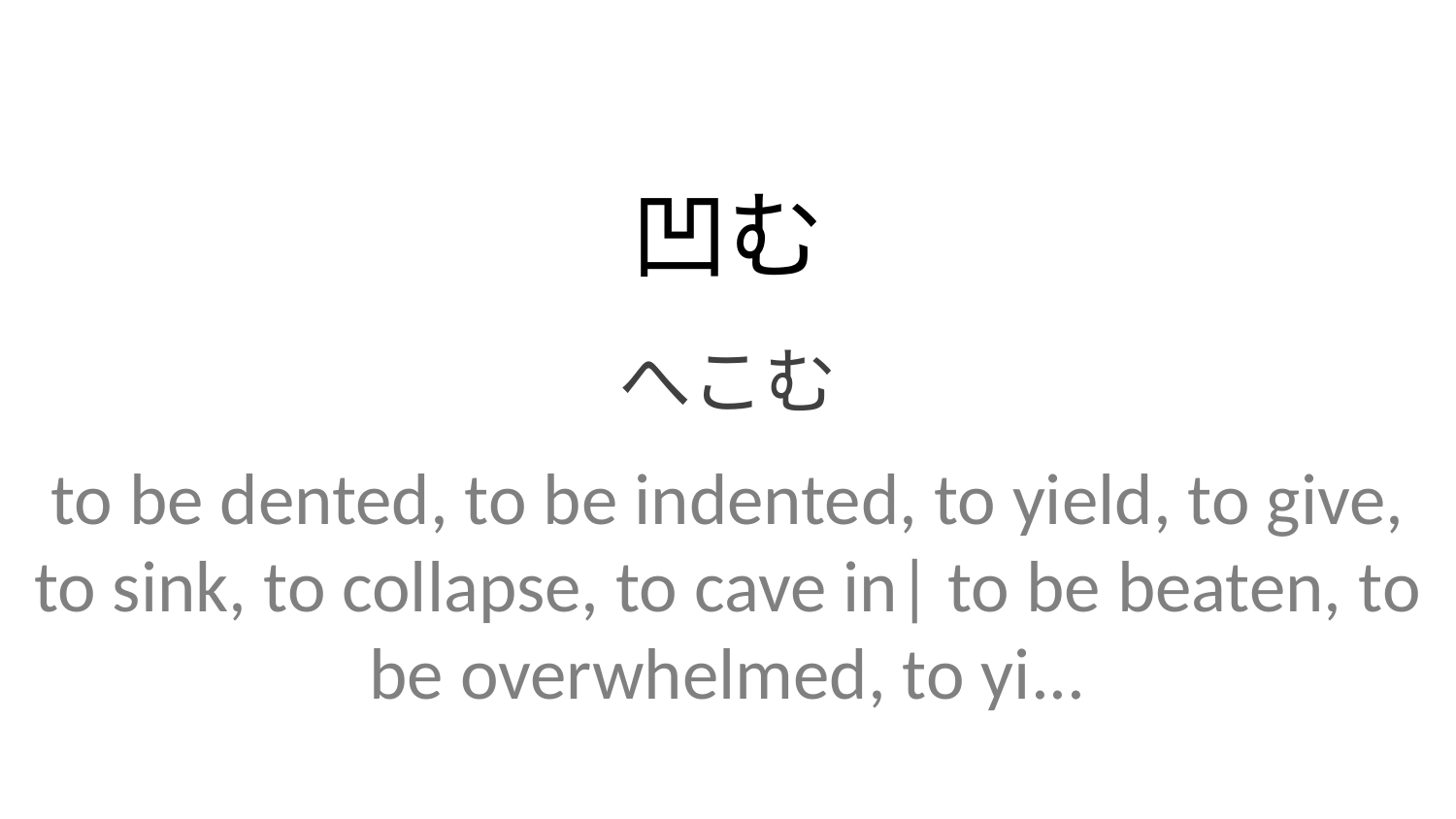

凹む

へこむ
to be dented, to be indented, to yield, to give, to sink, to collapse, to cave in| to be beaten, to be overwhelmed, to yi...